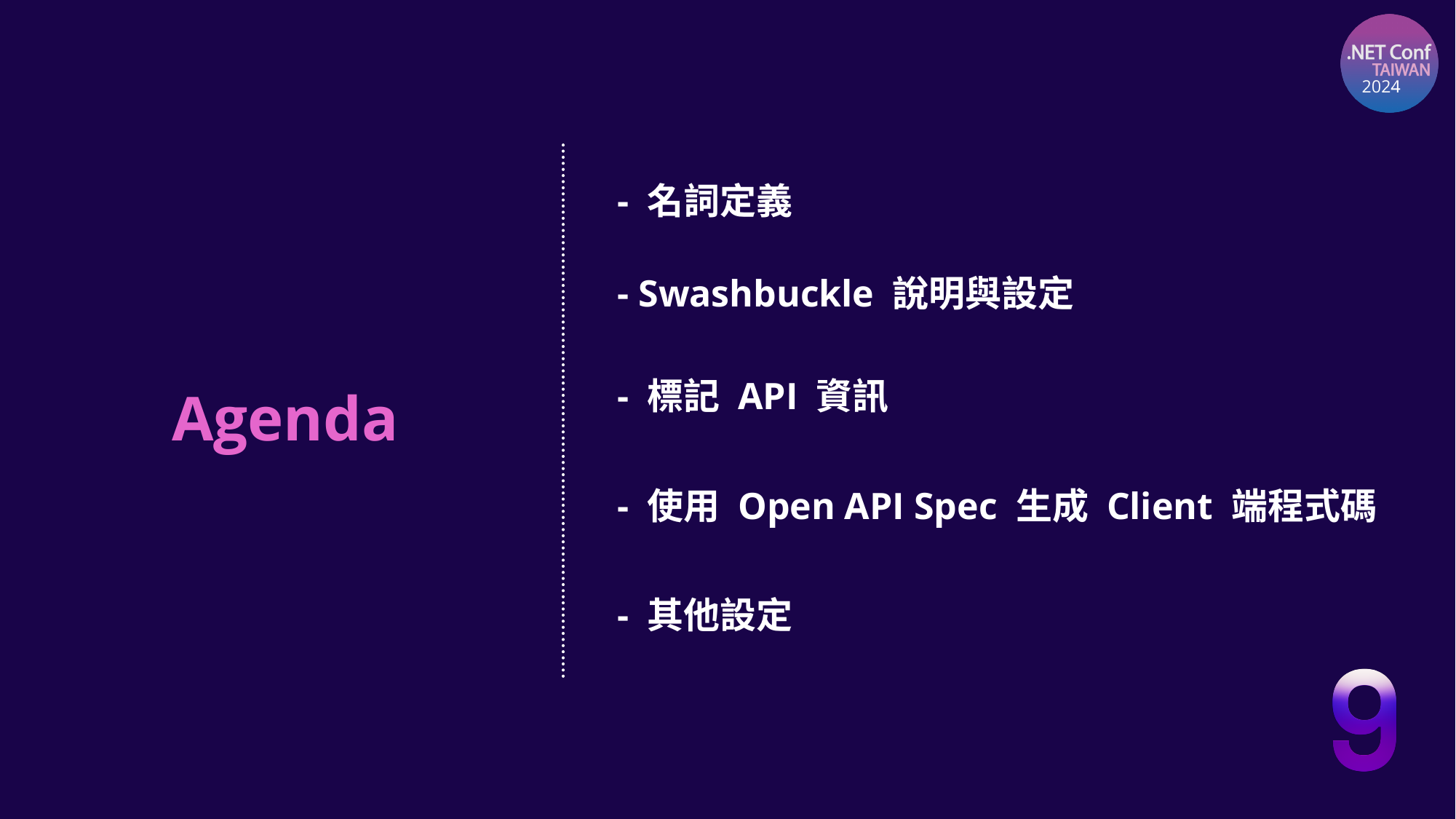

- 名詞定義
- Swashbuckle 說明與設定
- 標記 API 資訊
Agenda
- 使用 Open API Spec 生成 Client 端程式碼
- 其他設定